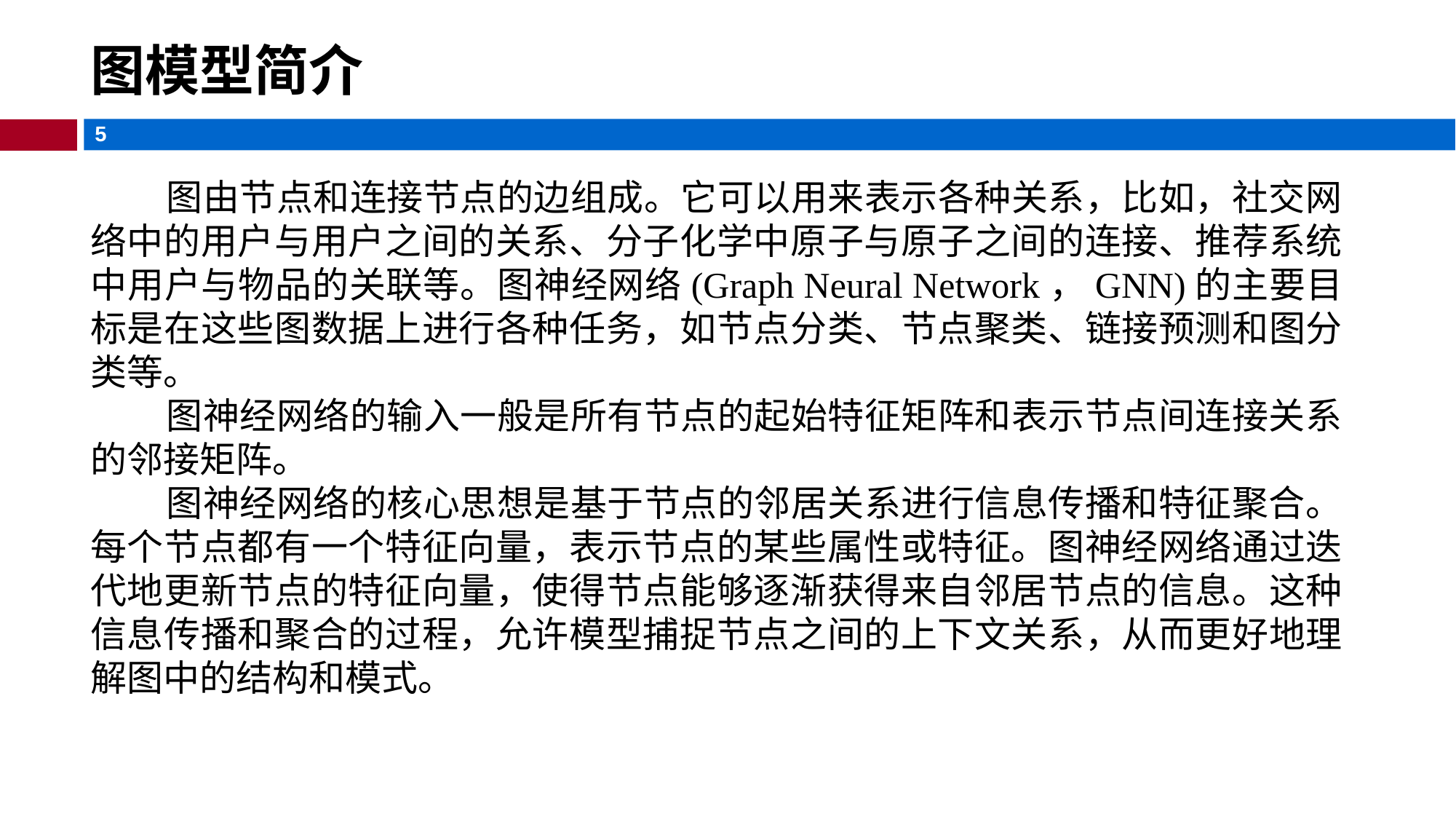

# 图模型简介
    图由节点和连接节点的边组成。它可以用来表示各种关系，比如，社交网络中的用户与用户之间的关系、分子化学中原子与原子之间的连接、推荐系统中用户与物品的关联等。图神经网络(Graph Neural Network，GNN)的主要目标是在这些图数据上进行各种任务，如节点分类、节点聚类、链接预测和图分类等。
    图神经网络的输入一般是所有节点的起始特征矩阵和表示节点间连接关系的邻接矩阵。
    图神经网络的核心思想是基于节点的邻居关系进行信息传播和特征聚合。每个节点都有一个特征向量，表示节点的某些属性或特征。图神经网络通过迭代地更新节点的特征向量，使得节点能够逐渐获得来自邻居节点的信息。这种信息传播和聚合的过程，允许模型捕捉节点之间的上下文关系，从而更好地理解图中的结构和模式。